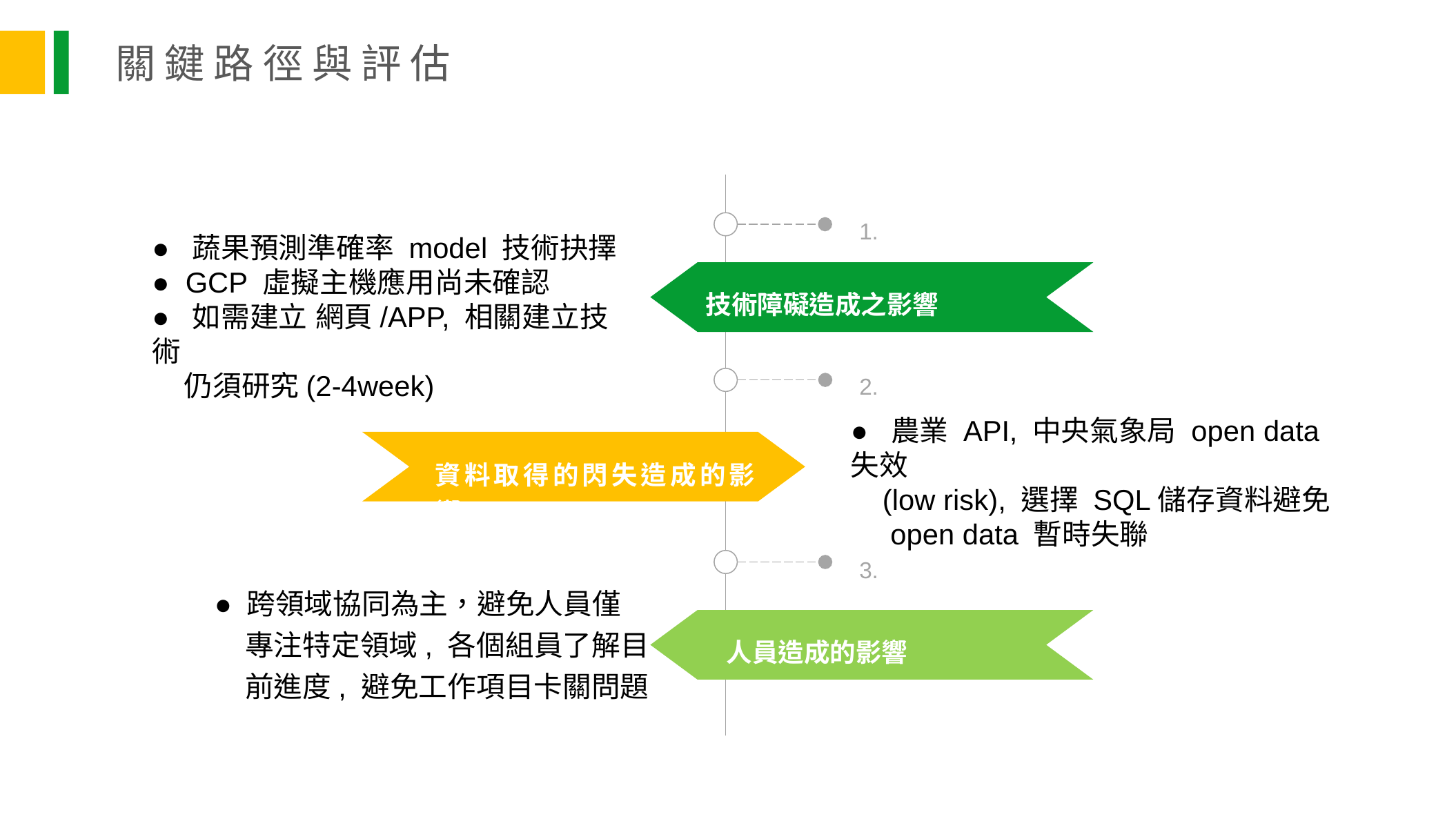

關 鍵 路 徑 與 評 估
1.

●  蔬果預測準確率 model 技術抉擇
●  GCP 虛擬主機應用尚未確認
●  如需建立 網頁/APP, 相關建立技術
    仍須研究(2-4week)

技術障礙造成之影響
2.

●  農業 API, 中央氣象局 open data 失效
    (low risk), 選擇 SQL儲存資料避免
     open data 暫時失聯

資料取得的閃失造成的影響:
3.

● 跨領域協同為主，避免人員僅
   專注特定領域, 各個組員了解目
   前進度, 避免工作項目卡關問題

人員造成的影響